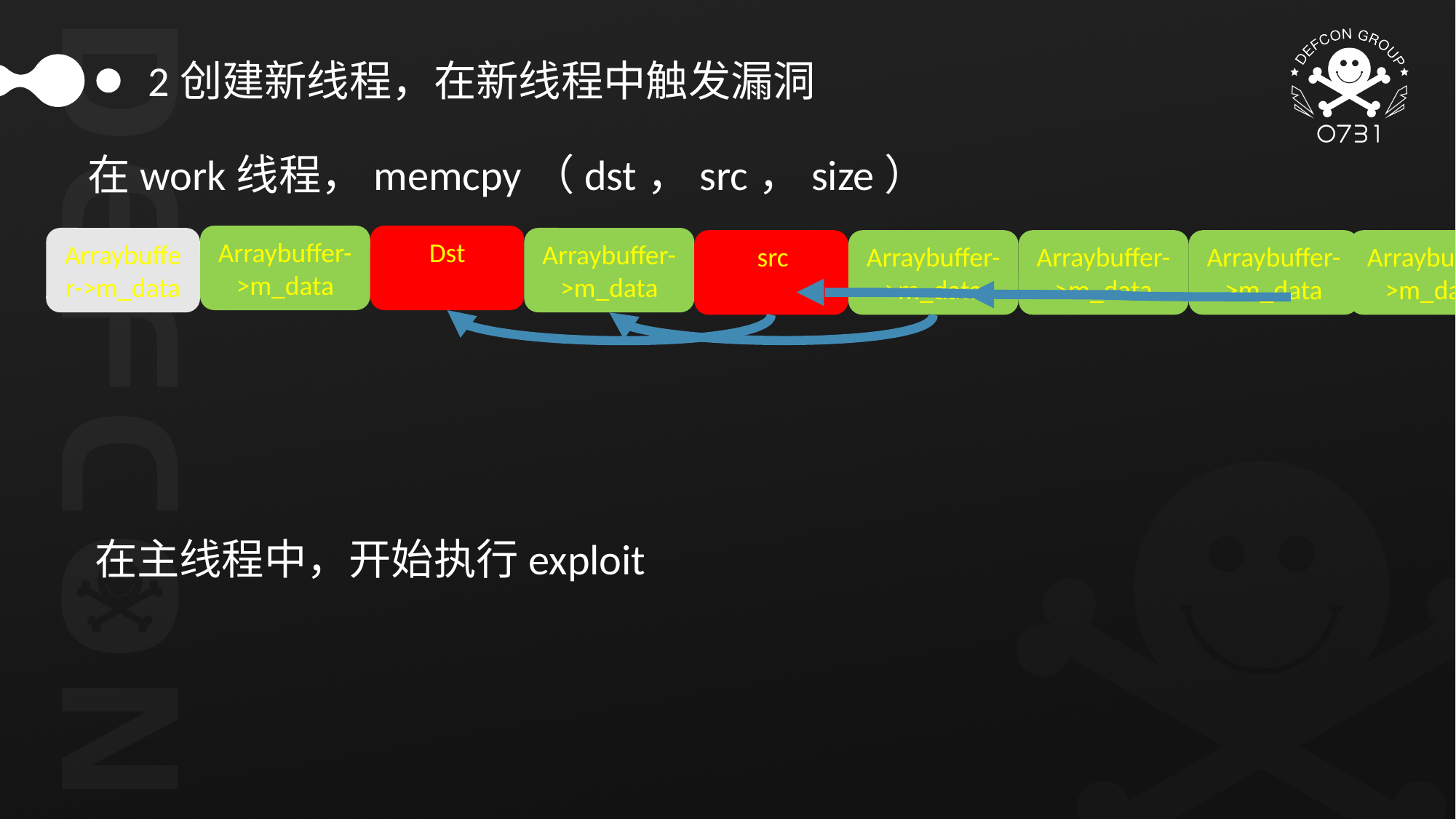

2创建新线程，在新线程中触发漏洞

在work线程，memcpy（dst，src，size）
Arraybuffer->m_data
Dst

Arraybuffer->m_data
Arraybuffer->m_data
Arraybuffer->m_data
Ssrcr
c
Arraybuffer->m_data
Arraybuffer->m_data
Arraybuffer->m_data
在主线程中，开始执行exploit